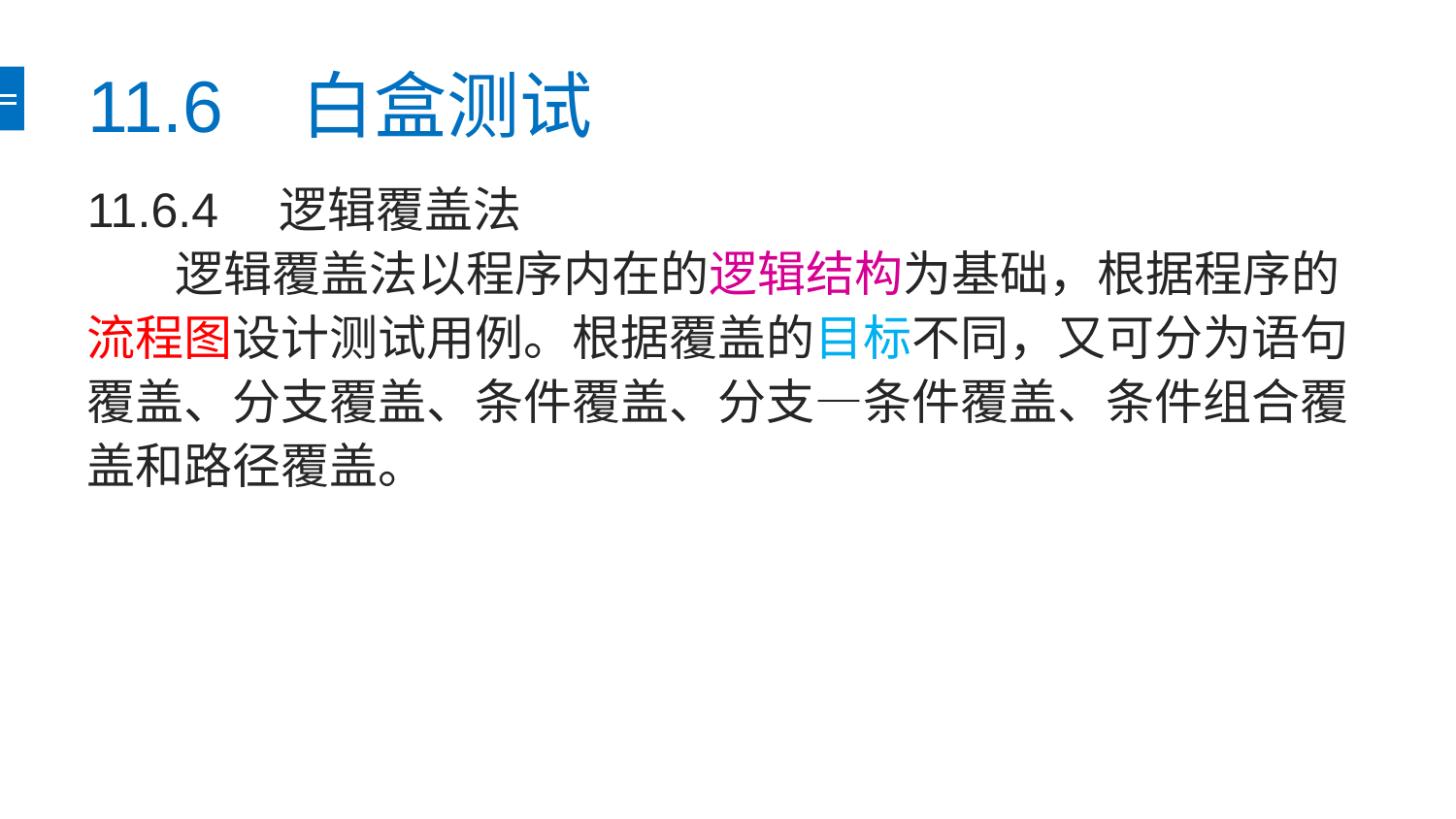

# 11.6   白盒测试
11.6.4　逻辑覆盖法
       逻辑覆盖法以程序内在的逻辑结构为基础，根据程序的流程图设计测试用例。根据覆盖的目标不同，又可分为语句覆盖、分支覆盖、条件覆盖、分支—条件覆盖、条件组合覆盖和路径覆盖。